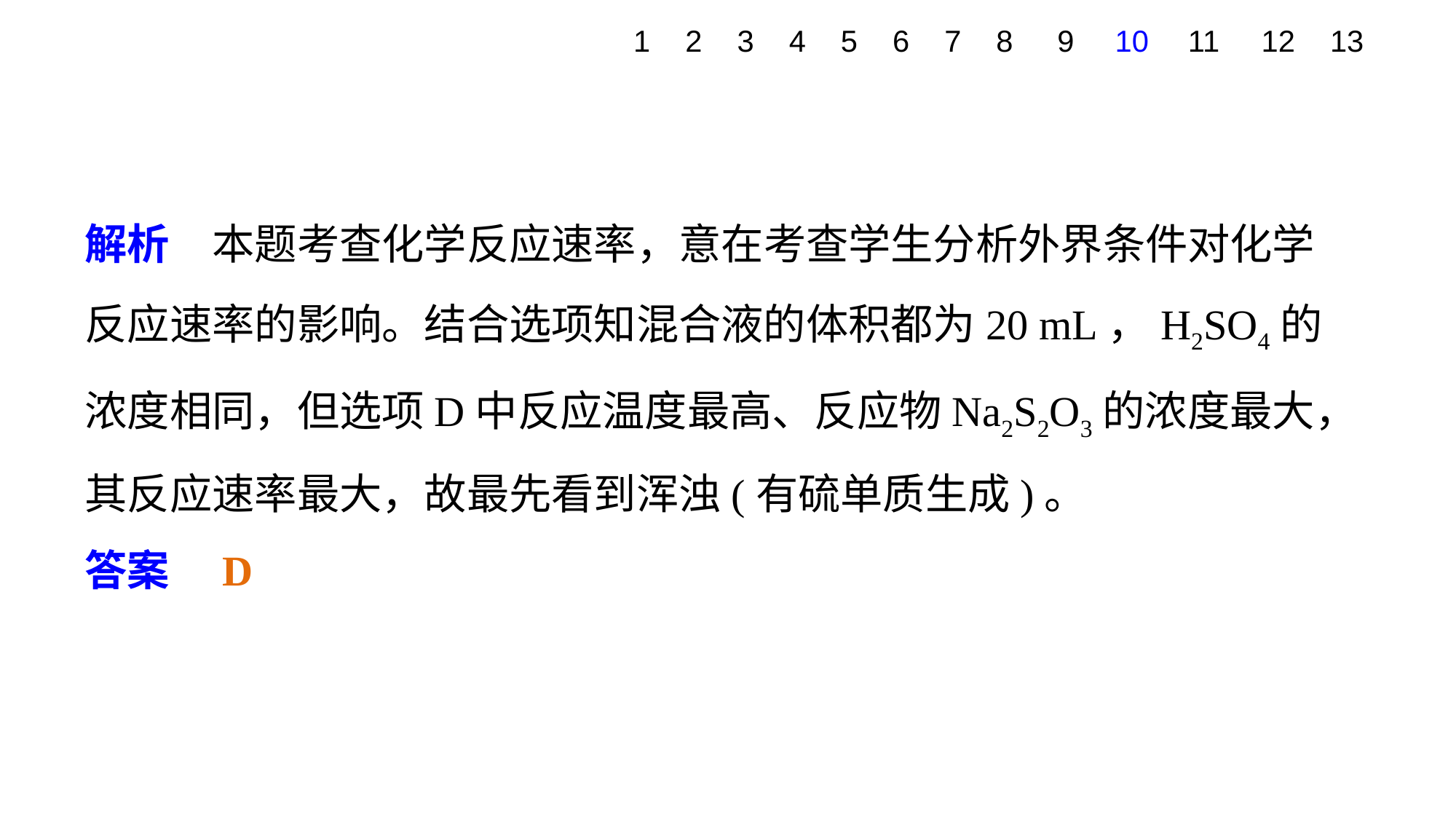

1
2
3
4
5
6
7
8
9
10
11
12
13
解析　本题考查化学反应速率，意在考查学生分析外界条件对化学反应速率的影响。结合选项知混合液的体积都为20 mL，H2SO4的浓度相同，但选项D中反应温度最高、反应物Na2S2O3的浓度最大，其反应速率最大，故最先看到浑浊(有硫单质生成)。
答案　D